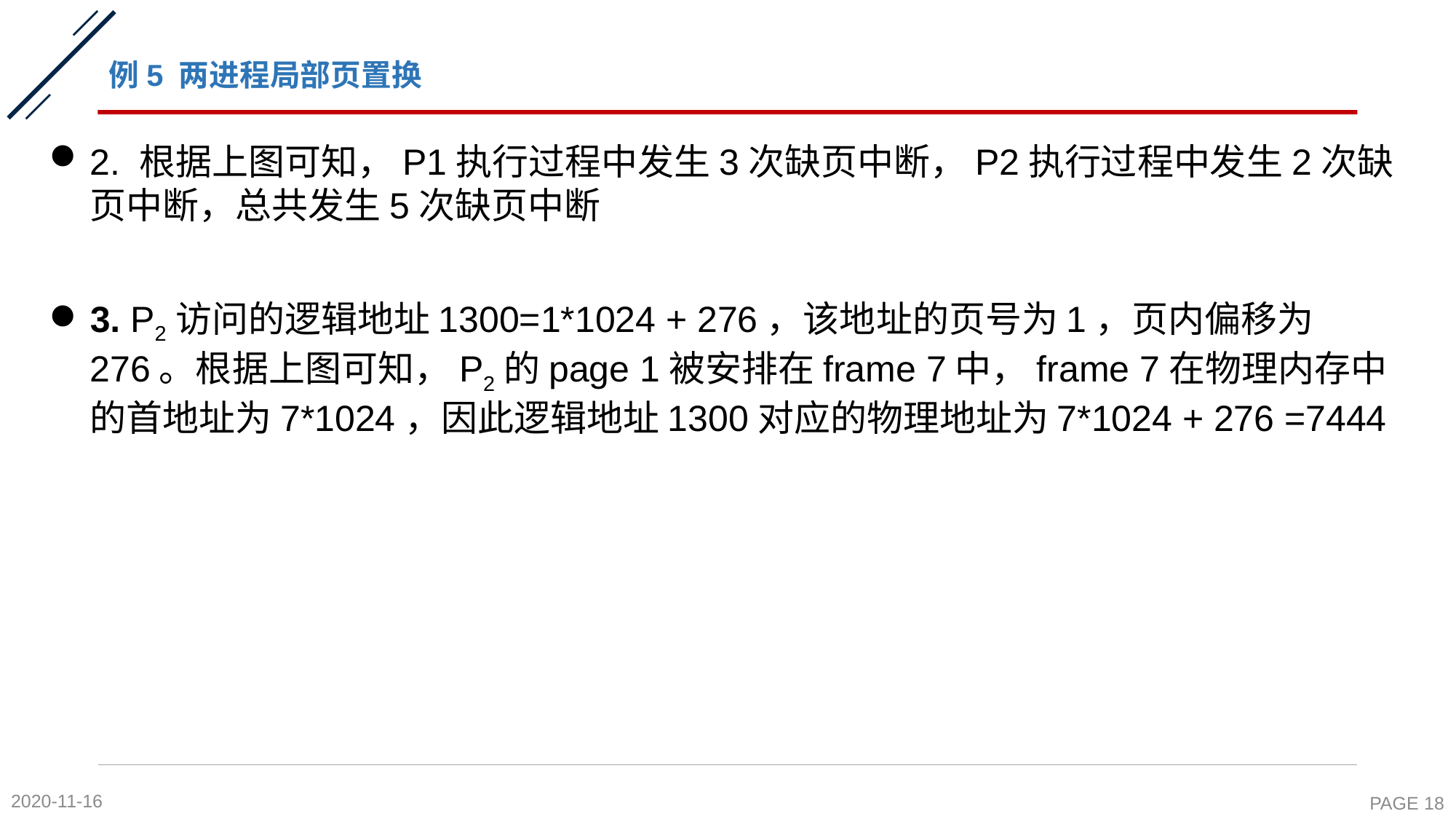

# 例5 两进程局部页置换
2. 根据上图可知，P1执行过程中发生3次缺页中断，P2执行过程中发生2次缺页中断，总共发生5次缺页中断

3. P2访问的逻辑地址1300=1*1024 + 276，该地址的页号为1，页内偏移为276。根据上图可知，P2的page 1被安排在frame 7中，frame 7在物理内存中的首地址为7*1024，因此逻辑地址1300对应的物理地址为7*1024 + 276 =7444

2020-11-16
PAGE 18